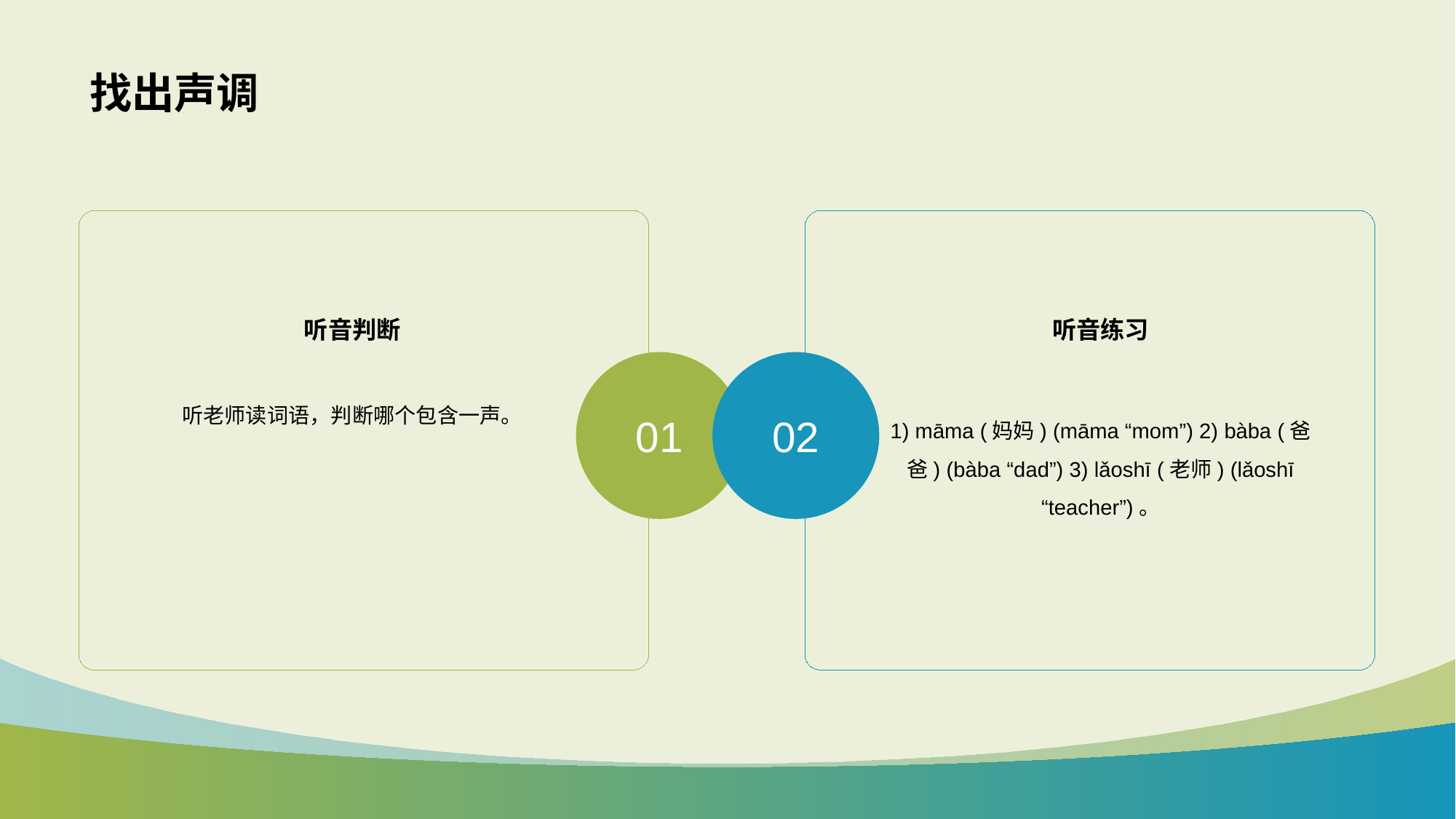

# 找出声调

听音判断
听音练习
01
02
听老师读词语，判断哪个包含一声。
1) māma (妈妈) (māma “mom”) 2) bàba (爸爸) (bàba “dad”) 3) lǎoshī (老师) (lǎoshī “teacher”)。